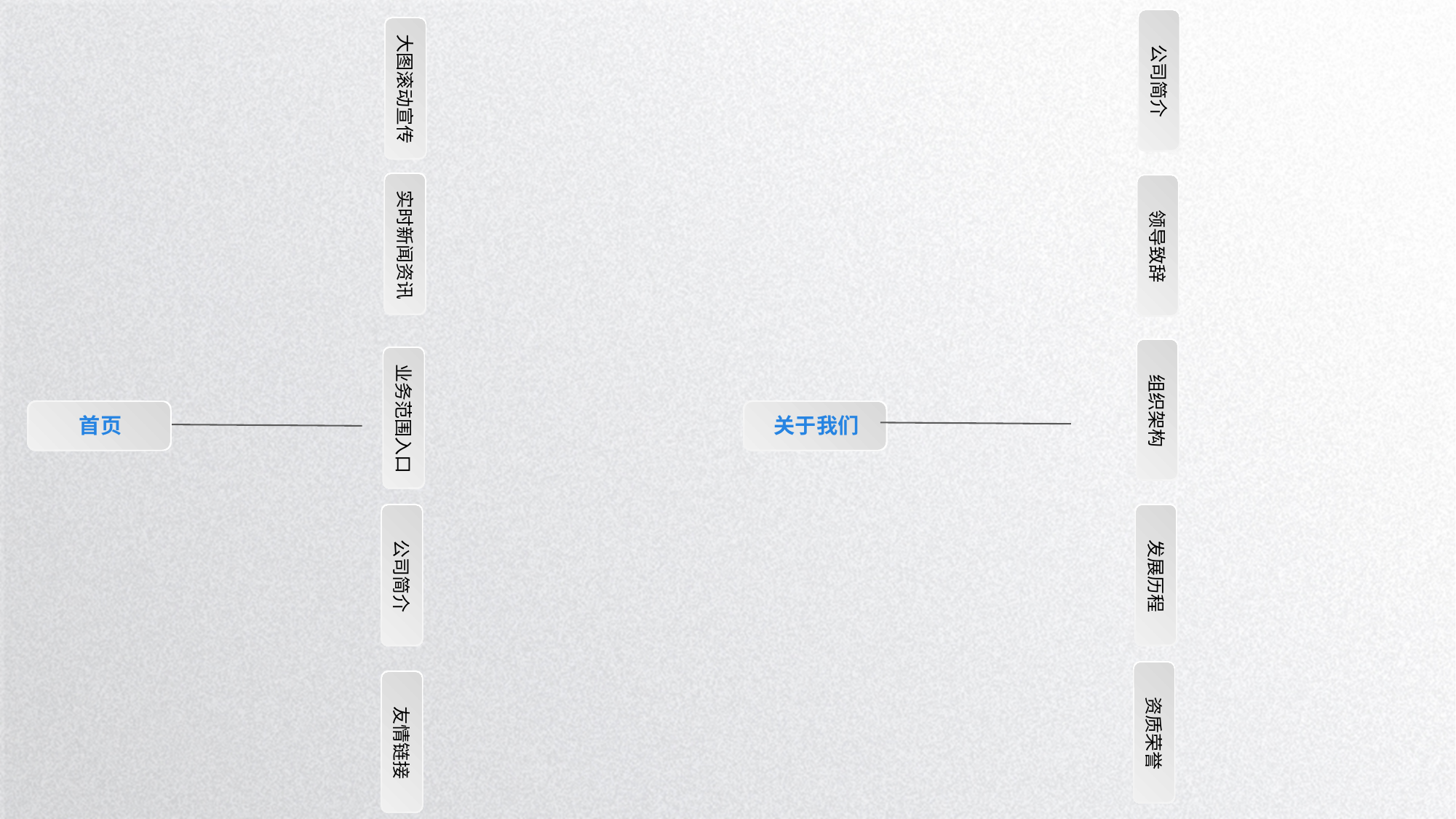

公司简介

大图滚动宣传

实时新闻资讯

领导致辞

组织架构

业务范围入口

首页

关于我们
发展历程

公司简介

资质荣誉

友情链接